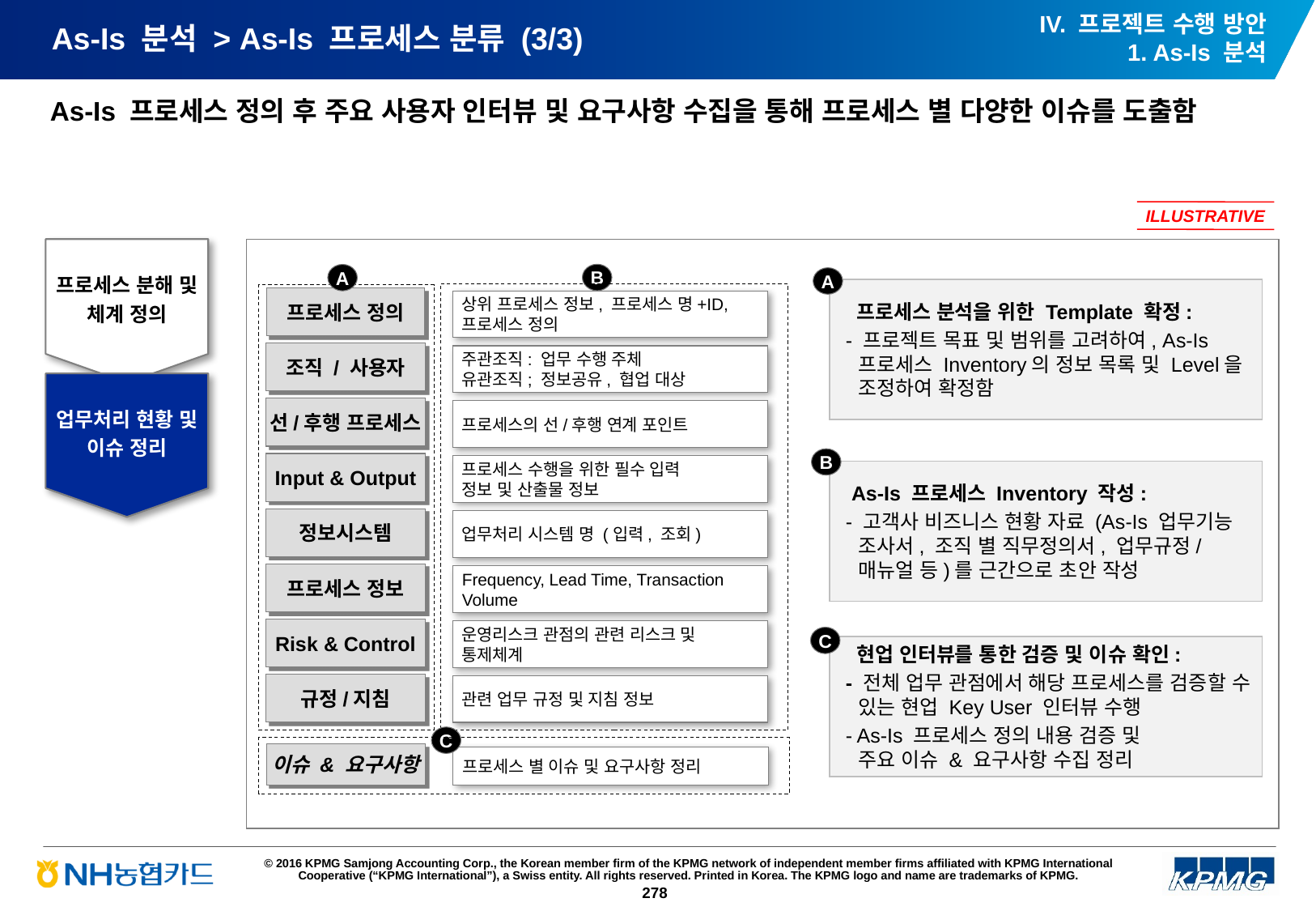

IV. 프로젝트 수행 방안
1. As-Is 분석
# As-Is 분석 > As-Is 프로세스 분류 (3/3)
As-Is 프로세스 정의 후 주요 사용자 인터뷰 및 요구사항 수집을 통해 프로세스 별 다양한 이슈를 도출함
ILLUSTRATIVE
프로세스 분해 및 체계 정의

B
A
A
   프로세스 분석을 위한 Template 확정:
  - 프로젝트 목표 및 범위를 고려하여, As-Is 프로세스 Inventory의 정보 목록 및 Level을 조정하여 확정함

프로세스 정의
상위 프로세스 정보, 프로세스 명+ID, 프로세스 정의
조직 / 사용자
주관조직: 업무 수행 주체
유관조직; 정보공유, 협업 대상
업무처리 현황 및 이슈 정리
선/후행 프로세스
프로세스의 선/후행 연계 포인트
B
Input & Output
프로세스 수행을 위한 필수 입력
정보 및 산출물 정보
   As-Is 프로세스 Inventory 작성:
  - 고객사 비즈니스 현황 자료 (As-Is 업무기능 조사서, 조직 별 직무정의서, 업무규정/ 매뉴얼 등)를 근간으로 초안 작성
정보시스템
업무처리 시스템 명 (입력, 조회)
프로세스 정보
Frequency, Lead Time, Transaction Volume
Risk & Control
운영리스크 관점의 관련 리스크 및 통제체계
C
   현업 인터뷰를 통한 검증 및 이슈 확인:
  - 전체 업무 관점에서 해당 프로세스를 검증할 수 있는 현업 Key User 인터뷰 수행
  - As-Is 프로세스 정의 내용 검증 및
주요 이슈 & 요구사항 수집 정리
규정/지침
관련 업무 규정 및 지침 정보
C

이슈 & 요구사항
프로세스 별 이슈 및 요구사항 정리